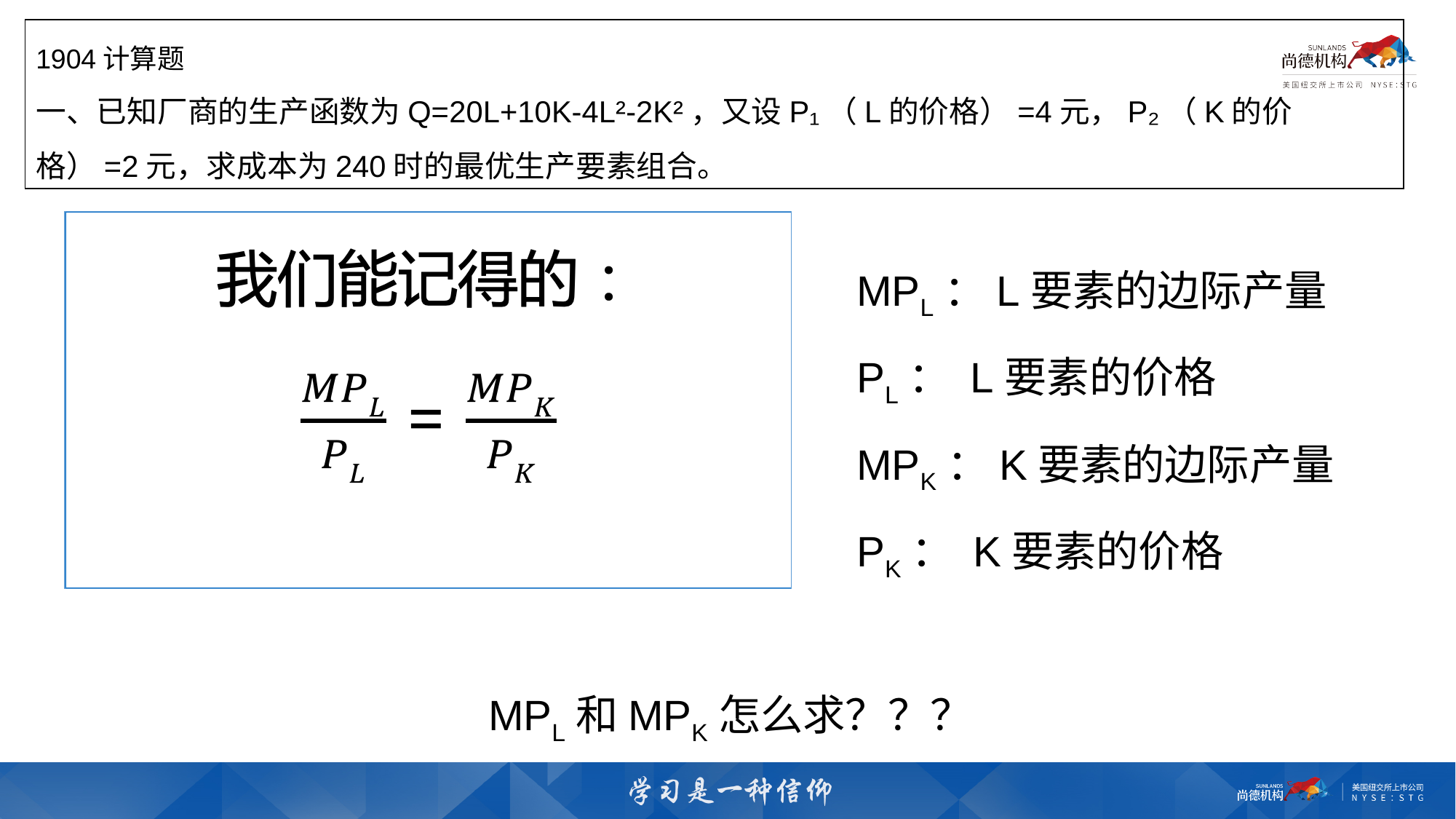

1904计算题
一、已知厂商的生产函数为Q=20L+10K-4L²-2K²，又设P₁（L的价格）=4元，P₂（K的价格）=2元，求成本为240时的最优生产要素组合。

MPL：L要素的边际产量
PL： L要素的价格
MPK：K要素的边际产量
PK： K要素的价格
MPL和MPK怎么求？？？